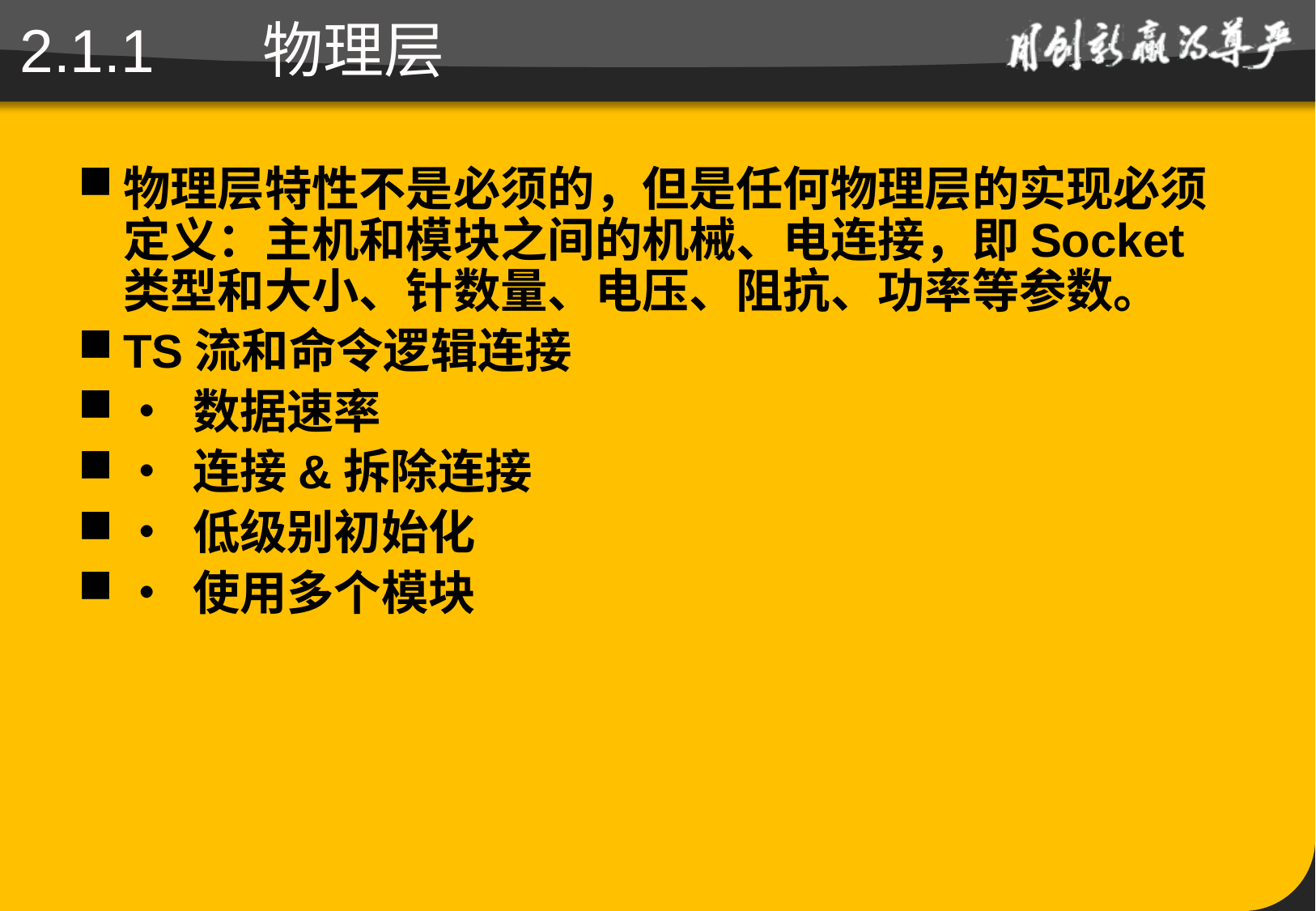

# 2.1.1 	物理层
物理层特性不是必须的，但是任何物理层的实现必须定义：主机和模块之间的机械、电连接，即Socket类型和大小、针数量、电压、阻抗、功率等参数。
TS流和命令逻辑连接
• 数据速率
• 连接&拆除连接
• 低级别初始化
• 使用多个模块